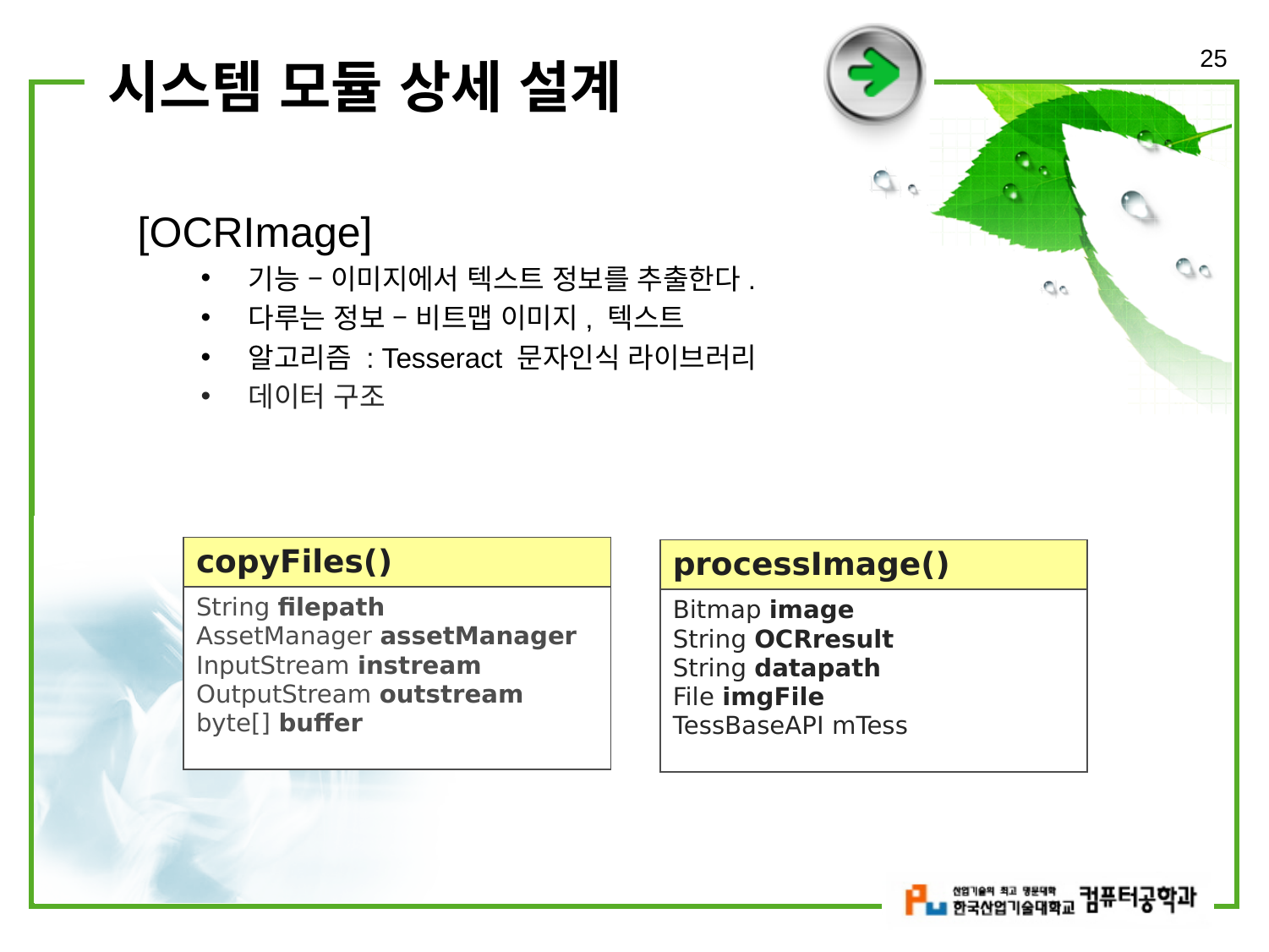

25
# 시스템 모듈 상세 설계
[OCRImage]
기능 – 이미지에서 텍스트 정보를 추출한다.
다루는 정보 – 비트맵 이미지, 텍스트
알고리즘 : Tesseract 문자인식 라이브러리
데이터 구조
| copyFiles() |
| --- |
| String filepath AssetManager assetManager InputStream instream OutputStream outstream byte[] buffer |
| processImage() |
| --- |
| Bitmap image String OCRresult String datapath File imgFile TessBaseAPI mTess |